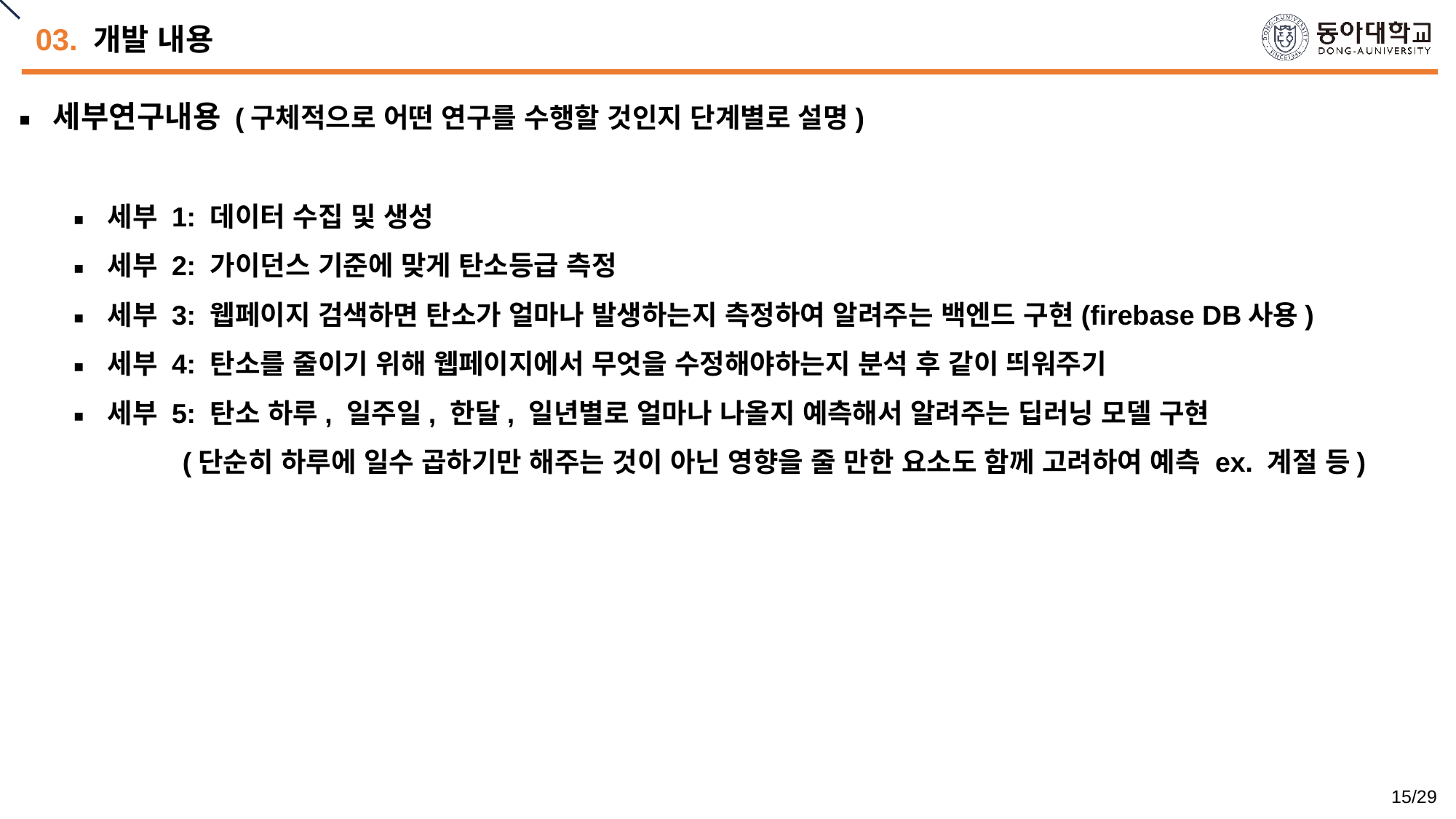

# 03. 개발 내용
세부연구내용 (구체적으로 어떤 연구를 수행할 것인지 단계별로 설명)

세부 1: 데이터 수집 및 생성
세부 2: 가이던스 기준에 맞게 탄소등급 측정
세부 3: 웹페이지 검색하면 탄소가 얼마나 발생하는지 측정하여 알려주는 백엔드 구현(firebase DB사용)
세부 4: 탄소를 줄이기 위해 웹페이지에서 무엇을 수정해야하는지 분석 후 같이 띄워주기
세부 5: 탄소 하루, 일주일, 한달, 일년별로 얼마나 나올지 예측해서 알려주는 딥러닝 모델 구현
(단순히 하루에 일수 곱하기만 해주는 것이 아닌 영향을 줄 만한 요소도 함께 고려하여 예측 ex. 계절 등)